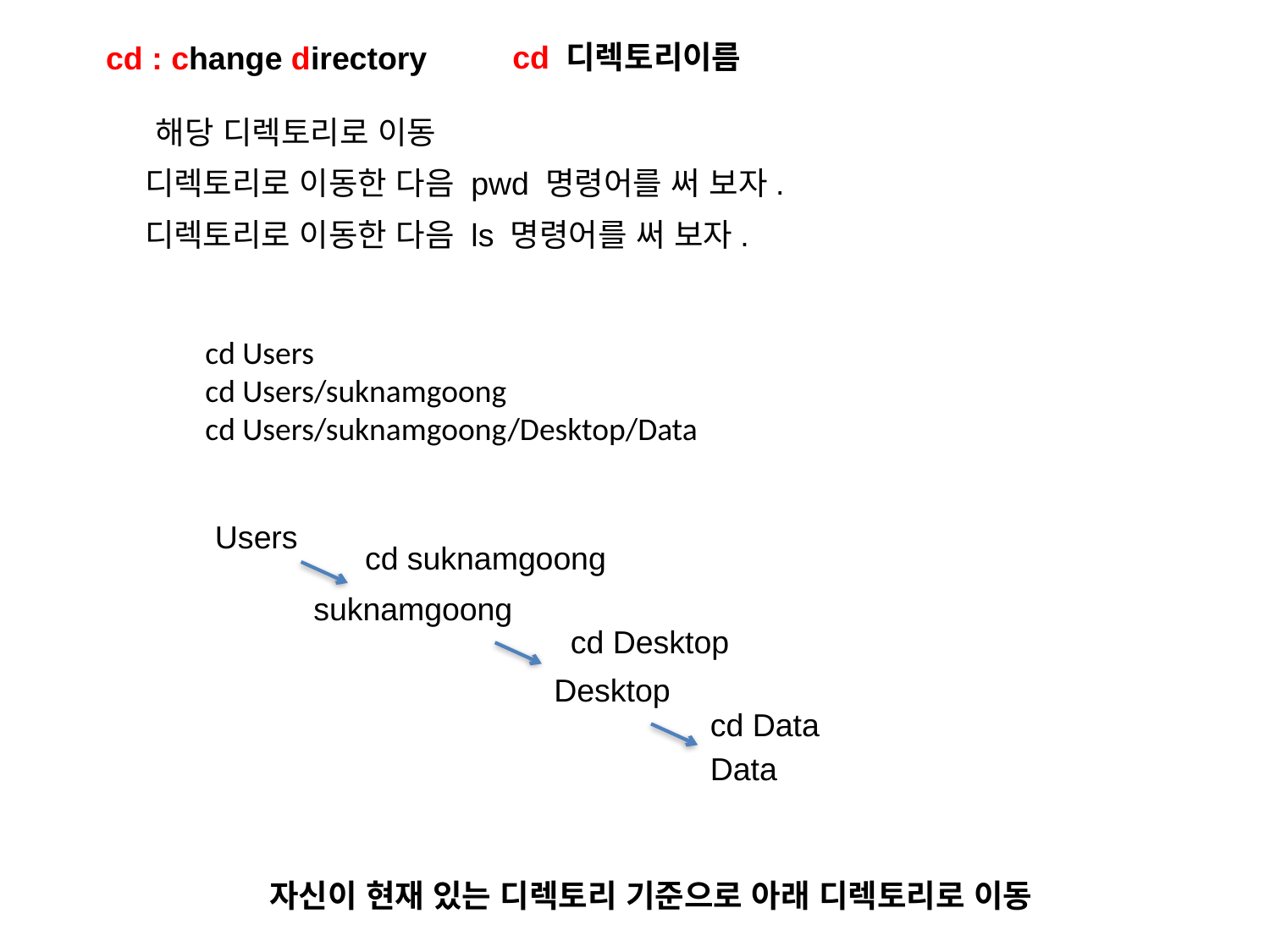

cd : change directory

cd 디렉토리이름
해당 디렉토리로 이동
디렉토리로 이동한 다음 pwd 명령어를 써 보자.
디렉토리로 이동한 다음 ls 명령어를 써 보자.
cd Users
cd Users/suknamgoong
cd Users/suknamgoong/Desktop/Data
Users
cd suknamgoong
suknamgoong
cd Desktop
Desktop
cd Data
Data
자신이 현재 있는 디렉토리 기준으로 아래 디렉토리로 이동